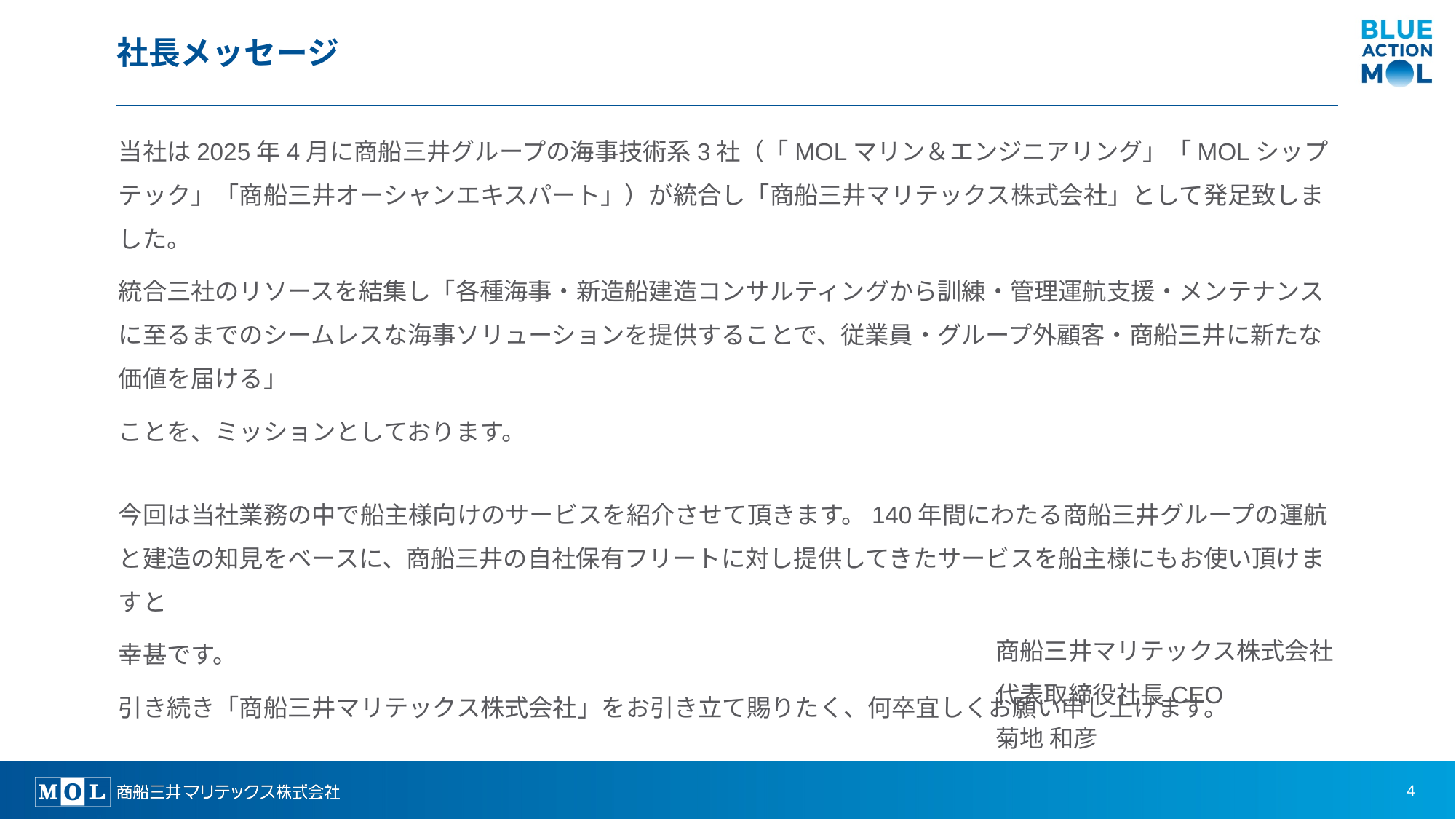

# 社長メッセージ
当社は2025年4月に商船三井グループの海事技術系3社（「MOLマリン＆エンジニアリング」「MOLシップテック」「商船三井オーシャンエキスパート」）が統合し「商船三井マリテックス株式会社」として発足致しました。
統合三社のリソースを結集し「各種海事・新造船建造コンサルティングから訓練・管理運航支援・メンテナンスに至るまでのシームレスな海事ソリューションを提供することで、従業員・グループ外顧客・商船三井に新たな価値を届ける」
ことを、ミッションとしております。

今回は当社業務の中で船主様向けのサービスを紹介させて頂きます。140年間にわたる商船三井グループの運航と建造の知見をベースに、商船三井の自社保有フリートに対し提供してきたサービスを船主様にもお使い頂けますと
幸甚です。
引き続き「商船三井マリテックス株式会社」をお引き立て賜りたく、何卒宜しくお願い申し上げます。

商船三井マリテックス株式会社
代表取締役社長CEO
菊地 和彦